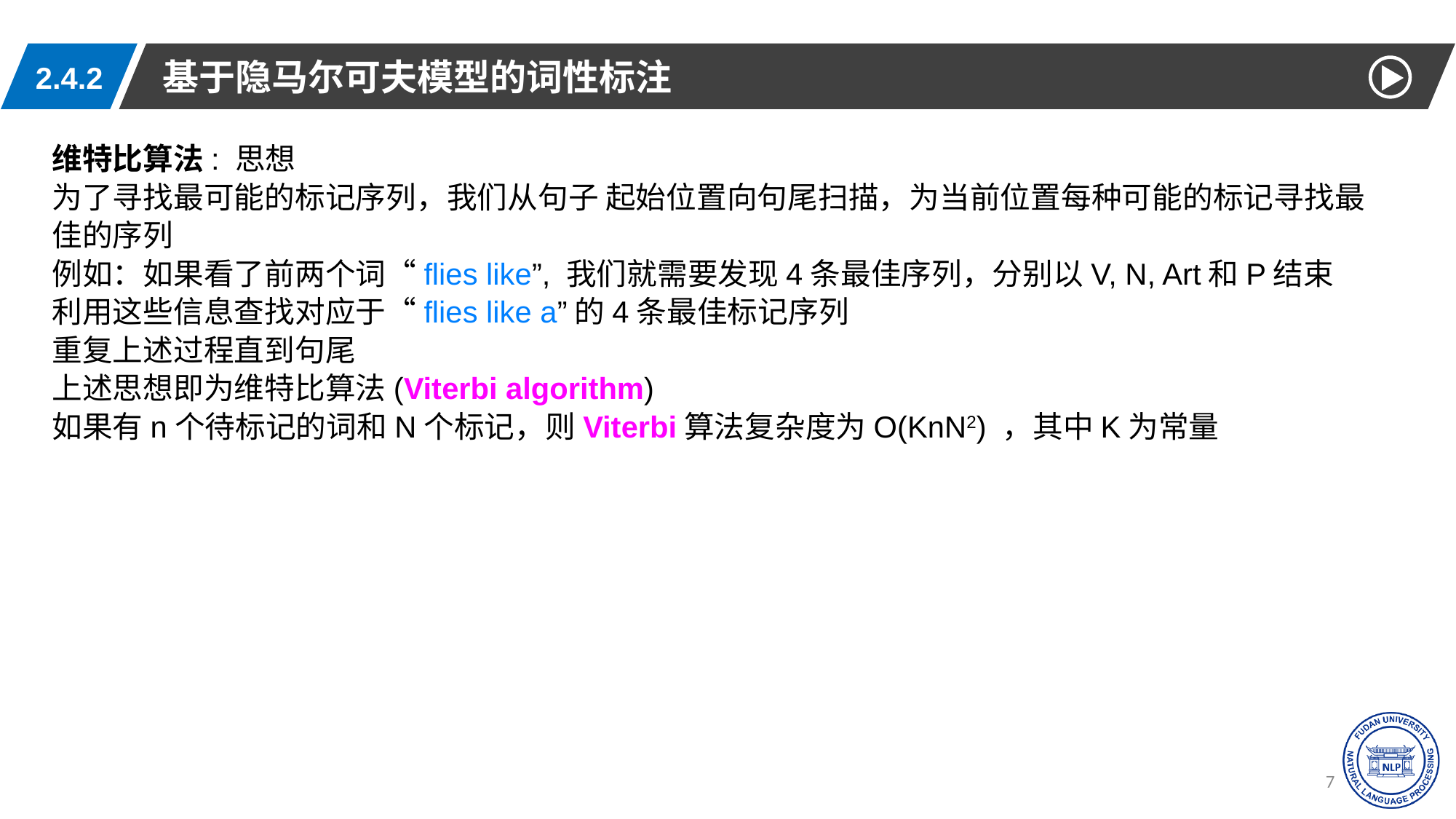

基于隐马尔可夫模型的词性标注
2.4.2

维特比算法: 思想
为了寻找最可能的标记序列，我们从句子 起始位置向句尾扫描，为当前位置每种可能的标记寻找最
佳的序列
例如：如果看了前两个词“flies like”, 我们就需要发现4条最佳序列，分别以V, N, Art和P结束
利用这些信息查找对应于“flies like a”的4条最佳标记序列
重复上述过程直到句尾
上述思想即为维特比算法(Viterbi algorithm)
如果有n个待标记的词和N个标记，则Viterbi算法复杂度为O(KnN2) ，其中K为常量
72